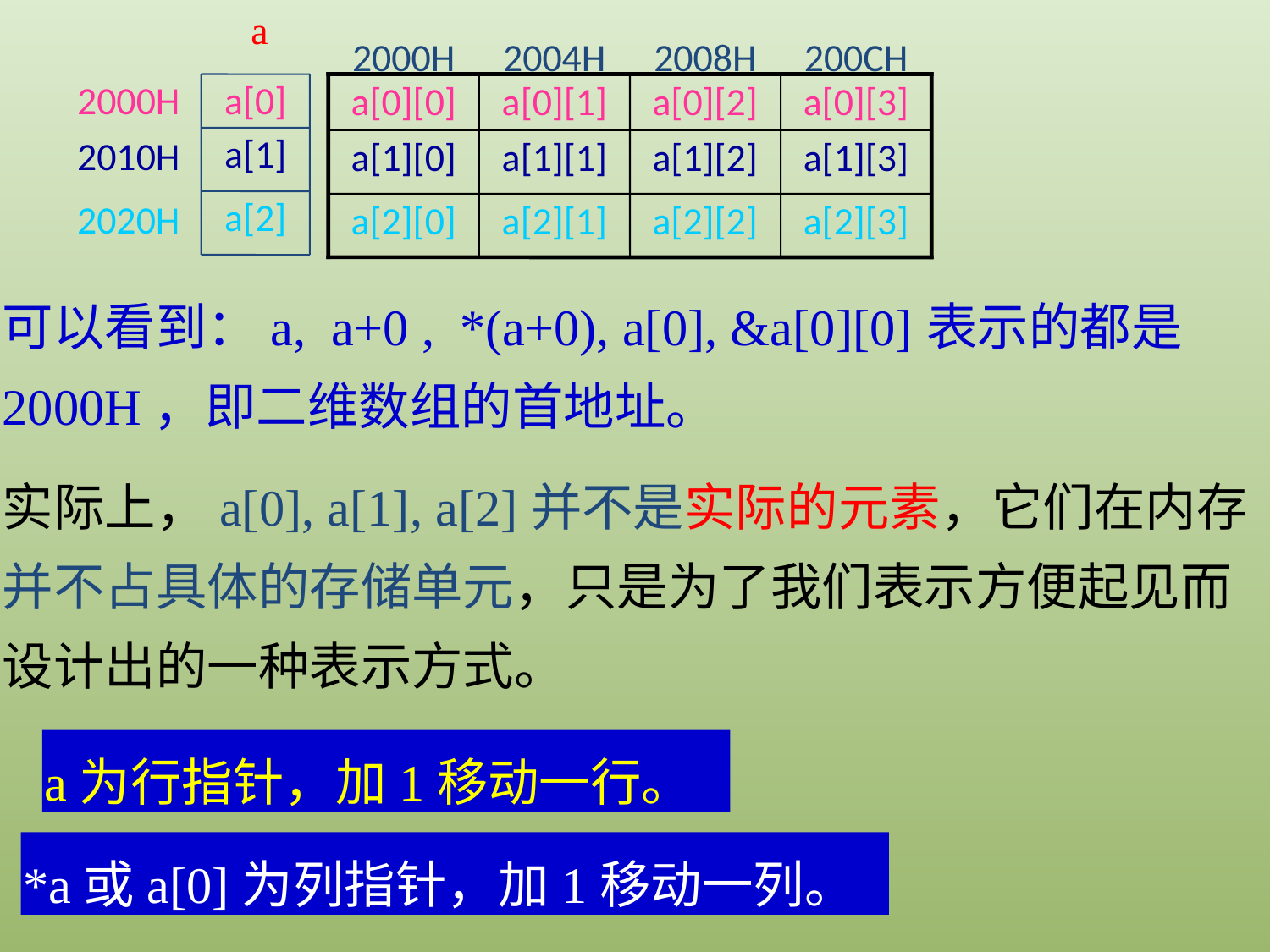

a
2000H

2004H

2008H

200CH

2000H

a[0]

a[0][0]

a[0][1]

a[0][2]

a[0][3]

a[1]

2010H

a[1][0]

a[1][1]
a[1][2]
a[1][3]
a[2]

2020H

a[2][0]

a[2][1]
a[2][2]
a[2][3]

可以看到：a,  a+0 ,  *(a+0), a[0], &a[0][0]表示的都是2000H，即二维数组的首地址。
实际上，a[0], a[1], a[2]并不是实际的元素，它们在内存并不占具体的存储单元，只是为了我们表示方便起见而设计出的一种表示方式。
a为行指针，加1移动一行。
*a或a[0]为列指针，加1移动一列。
462